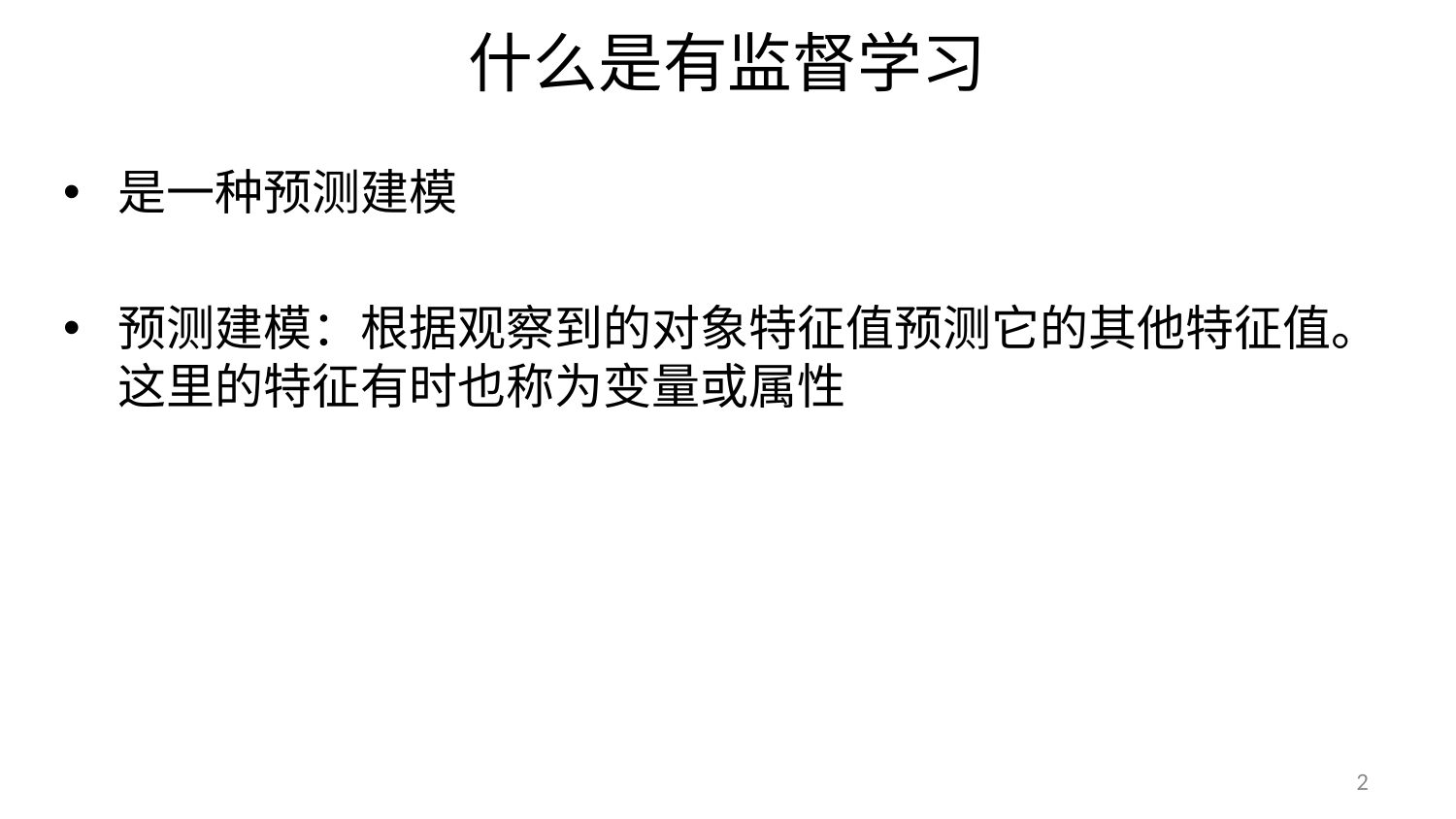

# 什么是有监督学习
是一种预测建模

预测建模：根据观察到的对象特征值预测它的其他特征值。这里的特征有时也称为变量或属性
2